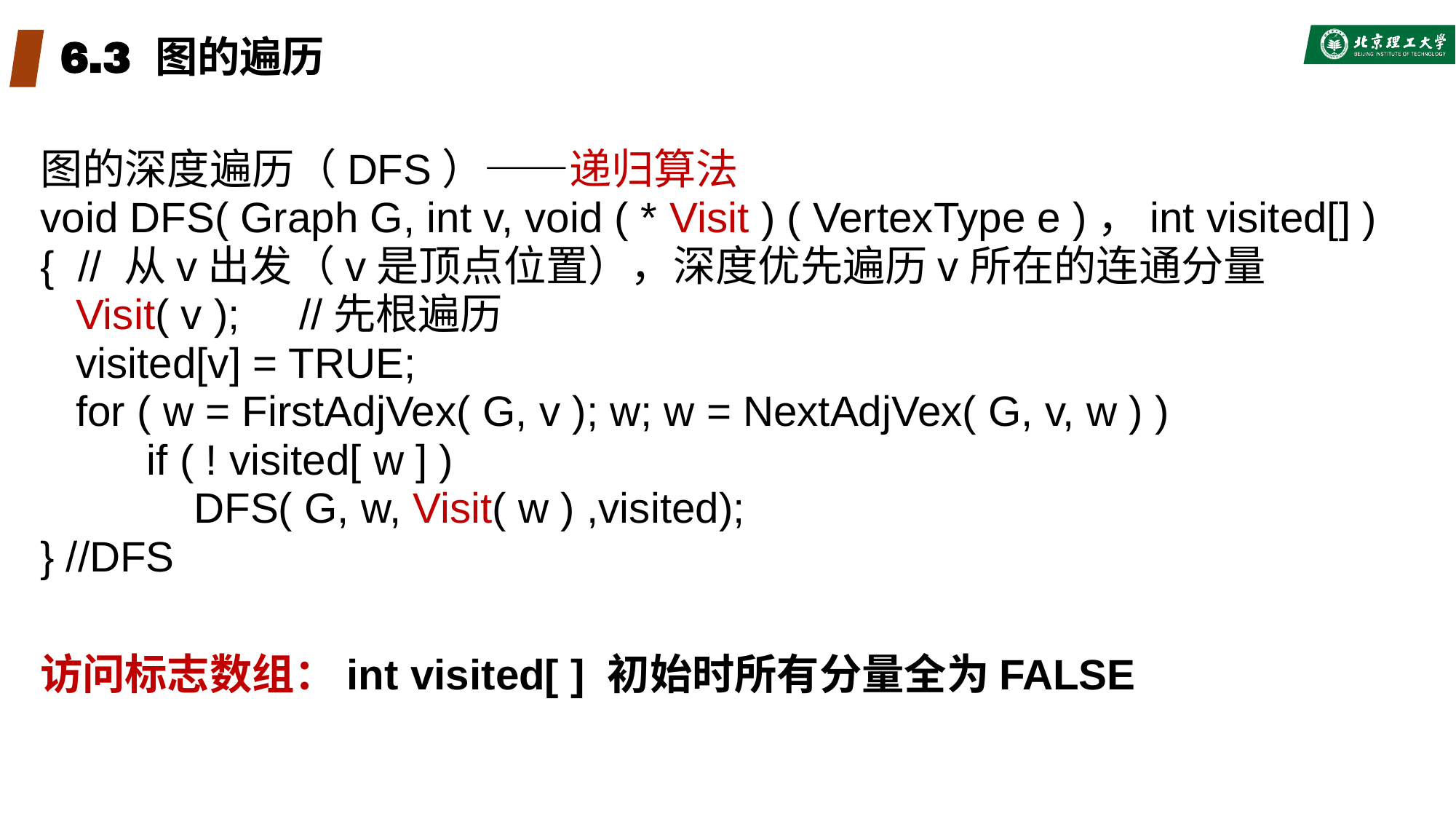

# 6.3 图的遍历
图的深度遍历（DFS）——递归算法
void DFS( Graph G, int v, void ( * Visit ) ( VertexType e )，int visited[] )
{  // 从v出发（v是顶点位置），深度优先遍历v所在的连通分量
   Visit( v );     //先根遍历
   visited[v] = TRUE;
   for ( w = FirstAdjVex( G, v ); w; w = NextAdjVex( G, v, w ) )
         if ( ! visited[ w ] )
             DFS( G, w, Visit( w ) ,visited);
} //DFS
访问标志数组：int visited[ ] 初始时所有分量全为FALSE